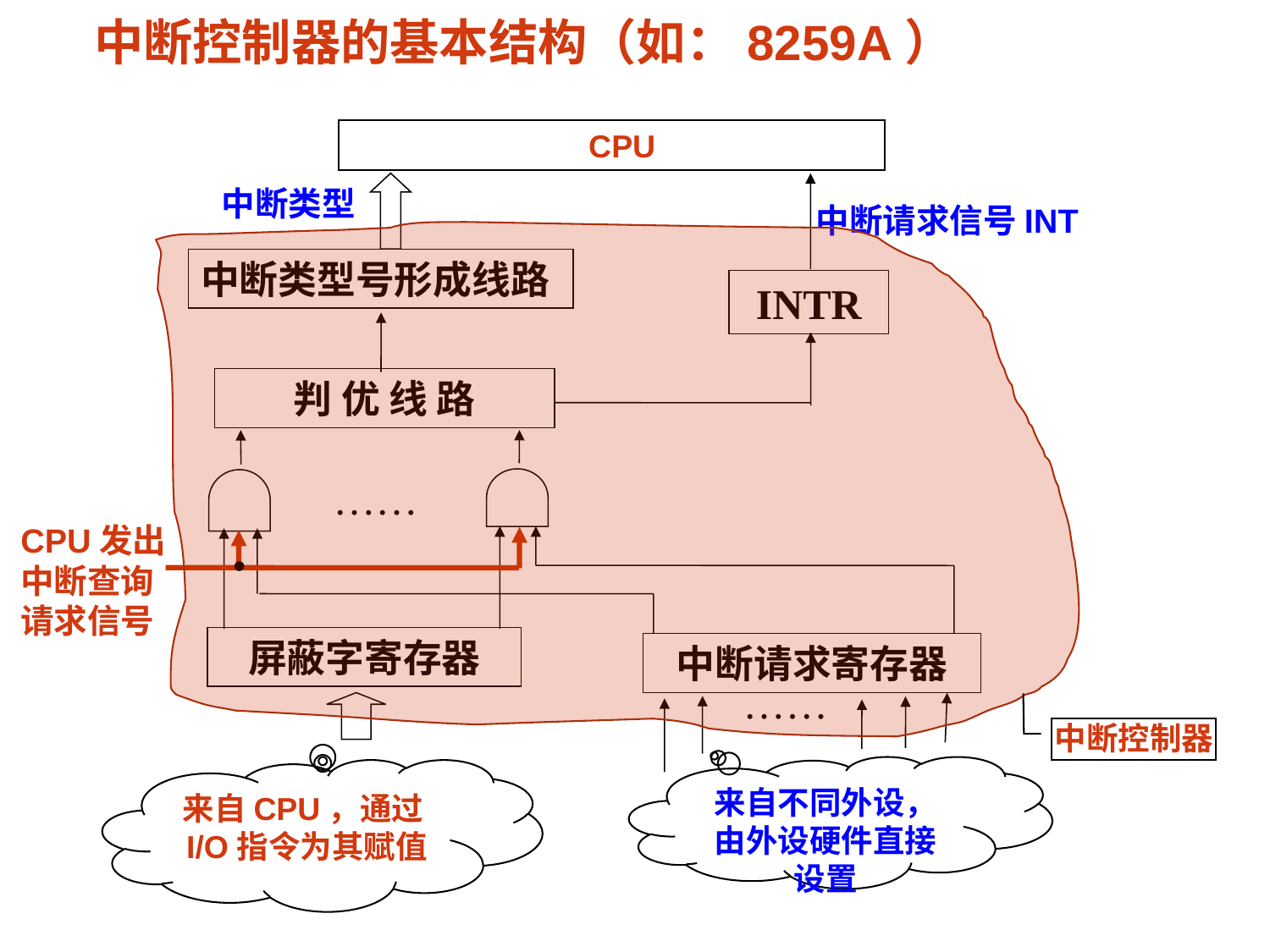

# 中断控制器的基本结构（如：8259A）
                                  CPU

中断类型
中断请求信号INT

中断控制器
中断类型号形成线路
INTR

判 优 线 路

……

CPU发出中断查询请求信号

屏蔽字寄存器
中断请求寄存器
……

来自不同外设，由外设硬件直接设置
来自CPU，通过I/O指令为其赋值